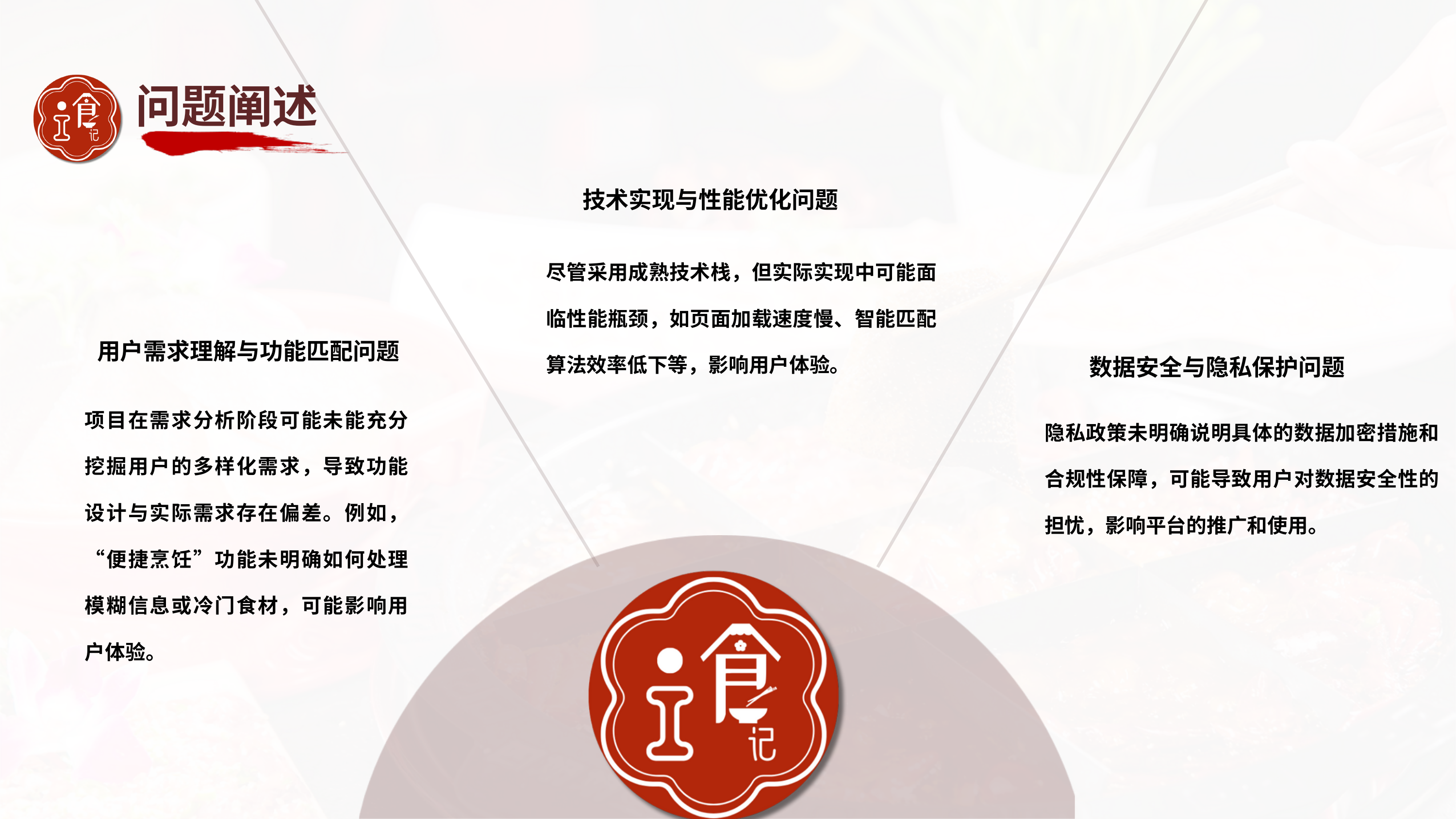

问题阐述

技术实现与性能优化问题
尽管采用成熟技术栈，但实际实现中可能面临性能瓶颈，如页面加载速度慢、智能匹配算法效率低下等，影响用户体验。

用户需求理解与功能匹配问题
数据安全与隐私保护问题

项目在需求分析阶段可能未能充分挖掘用户的多样化需求，导致功能设计与实际需求存在偏差。例如，“便捷烹饪”功能未明确如何处理模糊信息或冷门食材，可能影响用户体验。
隐私政策未明确说明具体的数据加密措施和合规性保障，可能导致用户对数据安全性的担忧，影响平台的推广和使用。